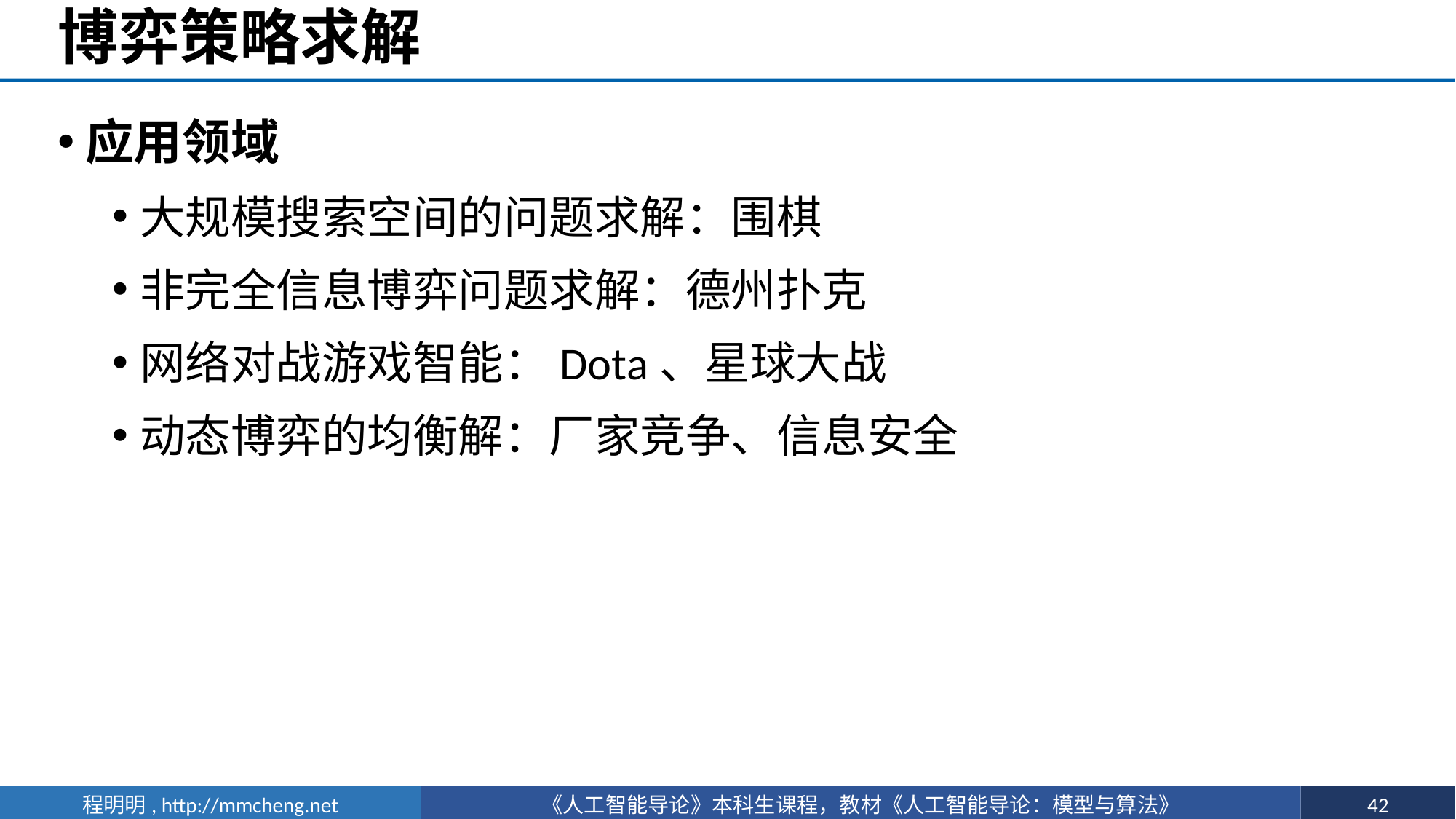

# 博弈策略求解
应用领域
大规模搜索空间的问题求解：围棋
非完全信息博弈问题求解：德州扑克
网络对战游戏智能：Dota、星球大战
动态博弈的均衡解：厂家竞争、信息安全